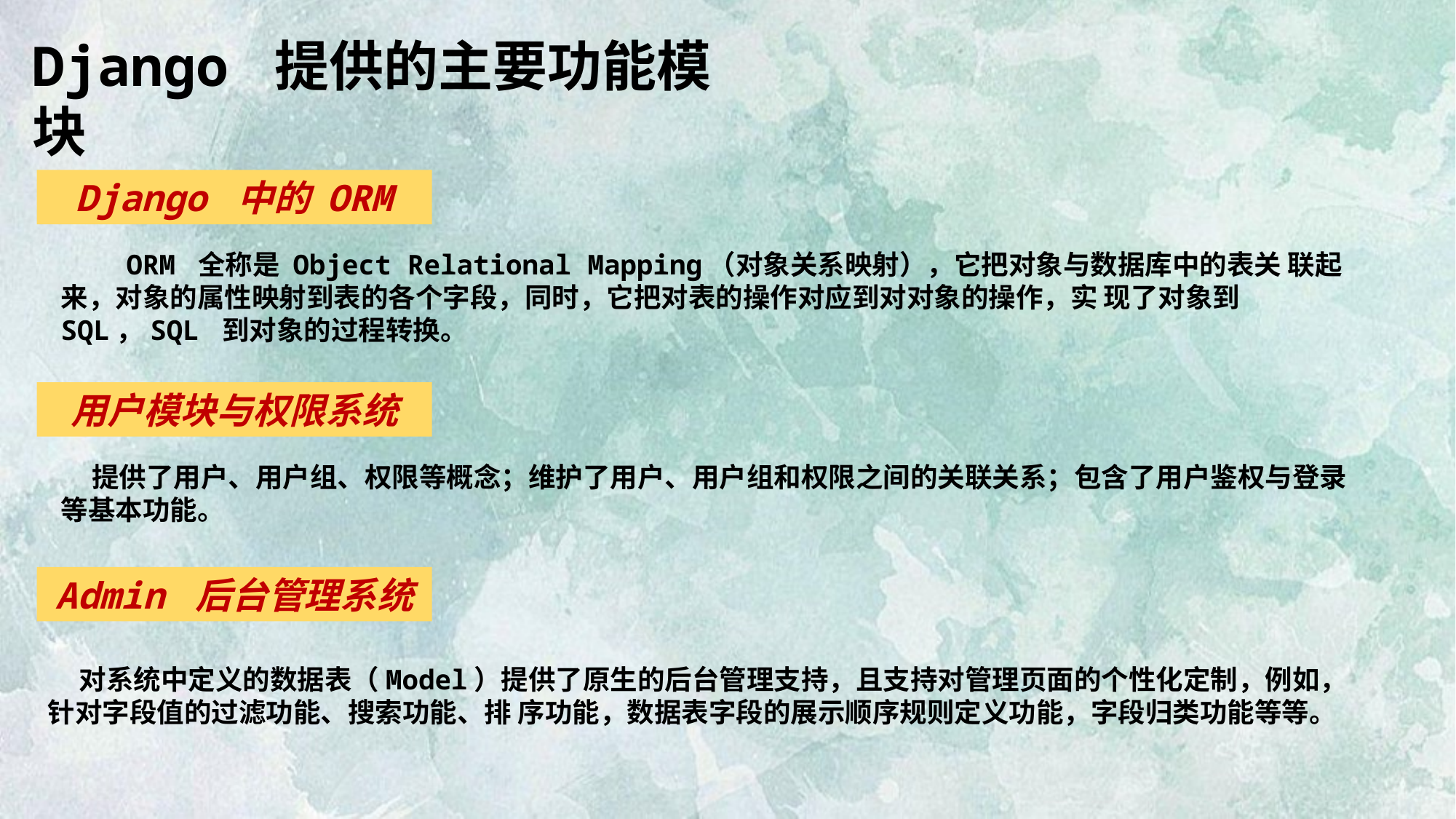

Django 提供的主要功能模块
Django 中的 ORM
    ORM 全称是 Object Relational Mapping（对象关系映射），它把对象与数据库中的表关 联起来，对象的属性映射到表的各个字段，同时，它把对表的操作对应到对对象的操作，实 现了对象到 SQL，SQL 到对象的过程转换。
用户模块与权限系统
    提供了用户、用户组、权限等概念；维护了用户、用户组和权限之间的关联关系；包含了用户鉴权与登录等基本功能。
Admin 后台管理系统
    对系统中定义的数据表（Model）提供了原生的后台管理支持，且支持对管理页面的个性化定制，例如，针对字段值的过滤功能、搜索功能、排 序功能，数据表字段的展示顺序规则定义功能，字段归类功能等等。